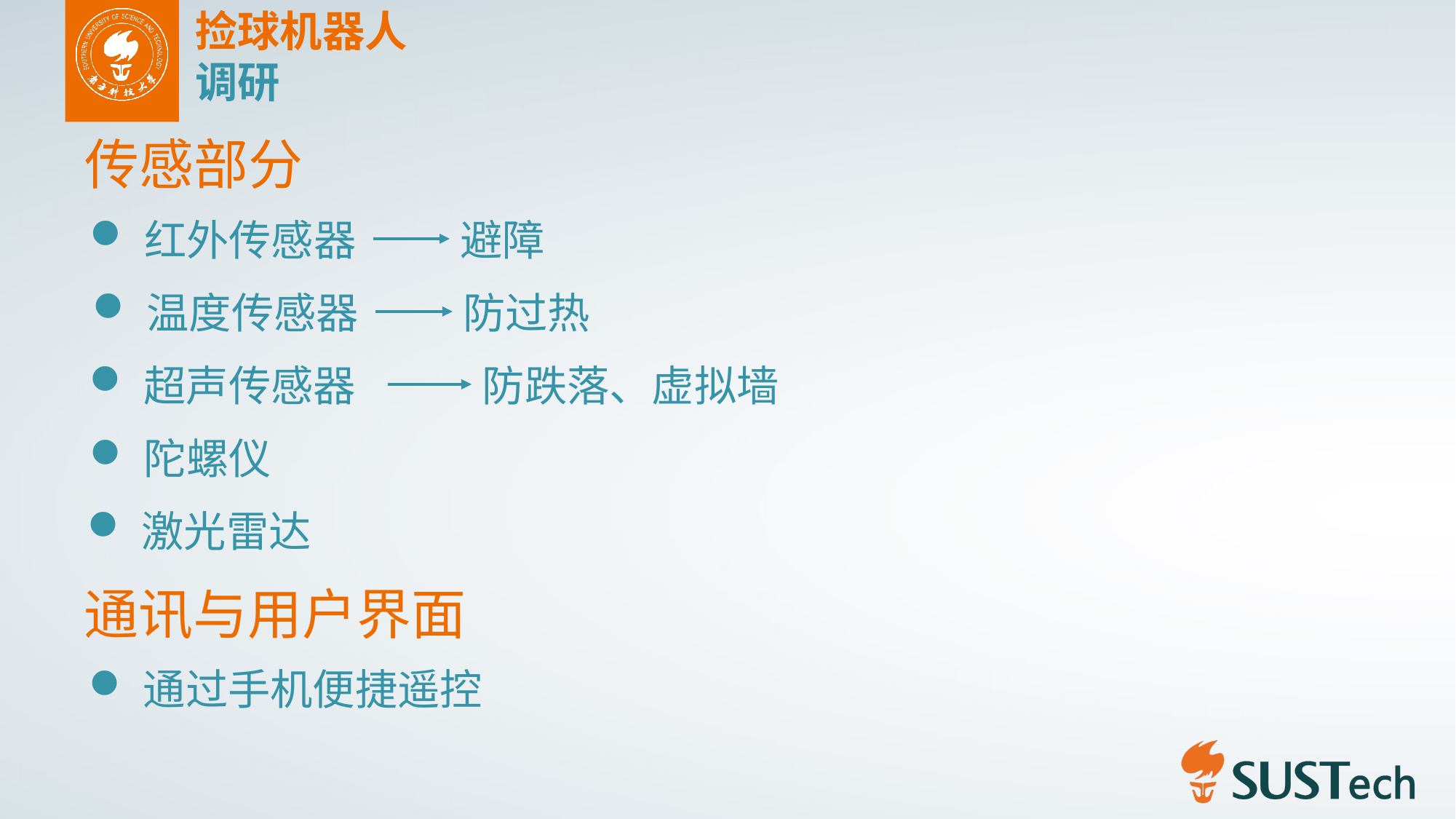

捡球机器人
调研
传感部分
红外传感器
避障
温度传感器
防过热
超声传感器
防跌落、虚拟墙
陀螺仪
激光雷达
通讯与用户界面
通过手机便捷遥控